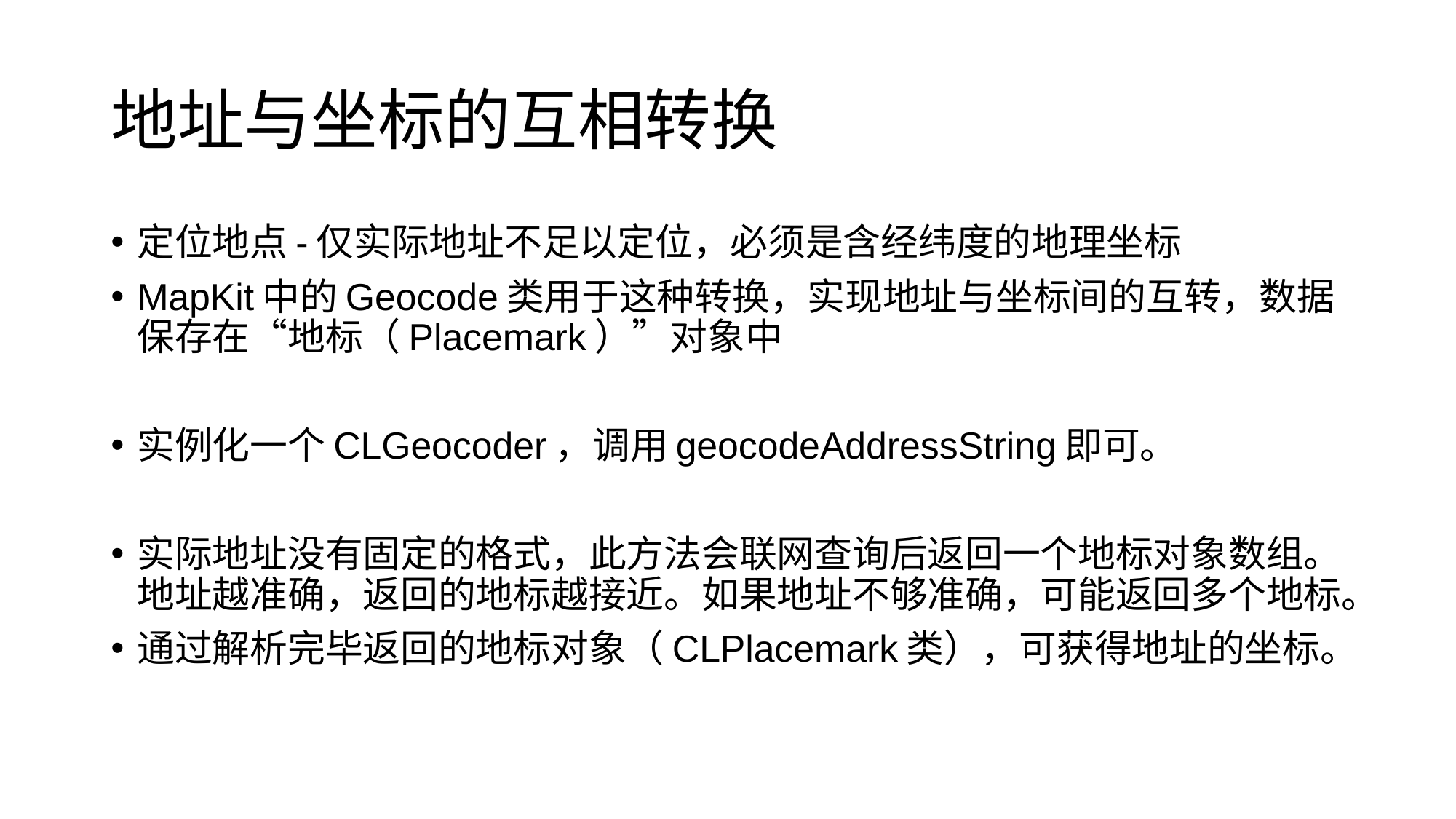

# 地址与坐标的互相转换
定位地点-仅实际地址不足以定位，必须是含经纬度的地理坐标
MapKit中的Geocode类用于这种转换，实现地址与坐标间的互转，数据保存在“地标（Placemark）”对象中

实例化一个CLGeocoder，调用geocodeAddressString即可。

实际地址没有固定的格式，此方法会联网查询后返回一个地标对象数组。地址越准确，返回的地标越接近。如果地址不够准确，可能返回多个地标。
通过解析完毕返回的地标对象（CLPlacemark类），可获得地址的坐标。